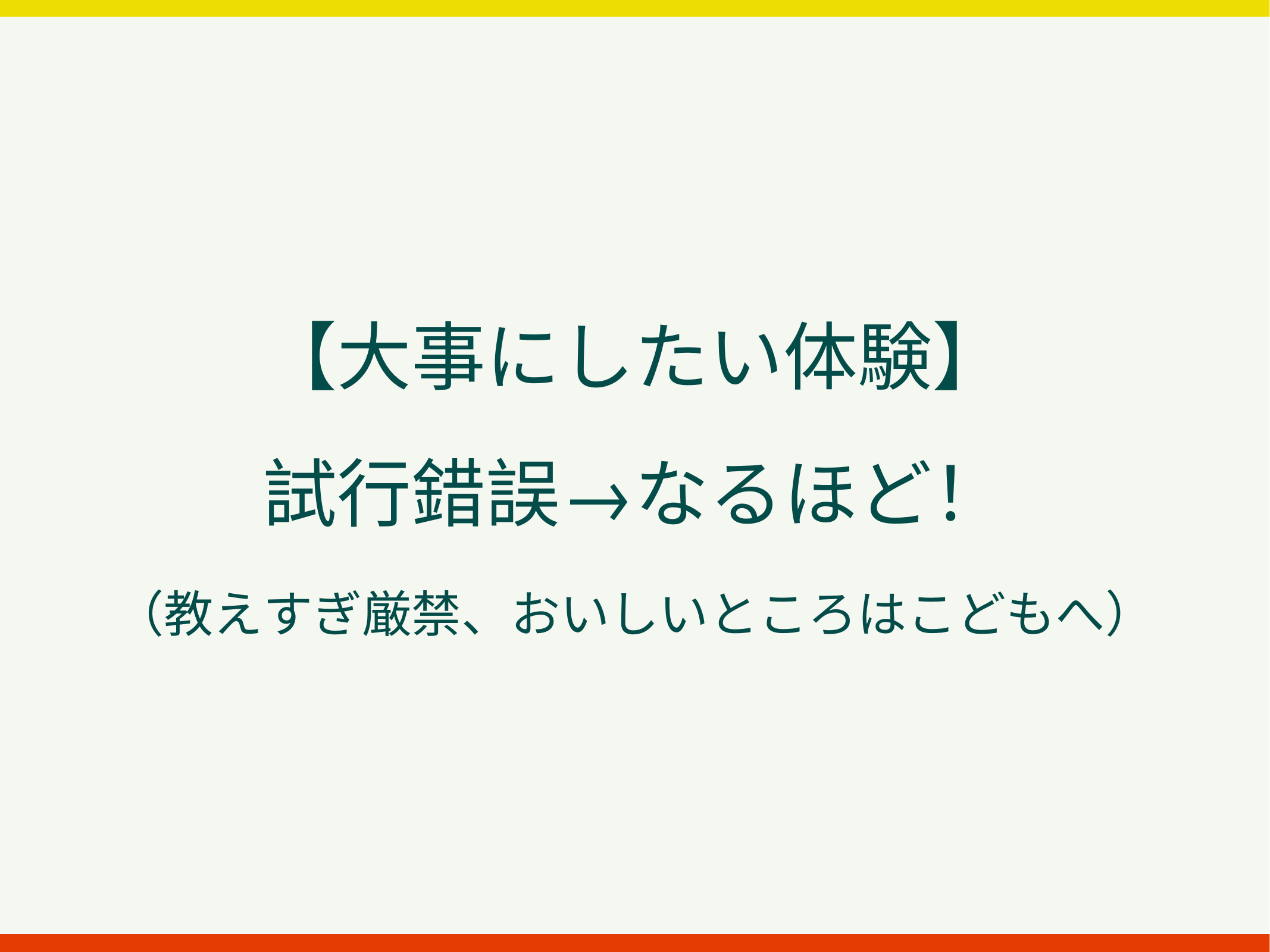

【大事にしたい体験】
試行錯誤→なるほど！
（教えすぎ厳禁、おいしいところはこどもへ）